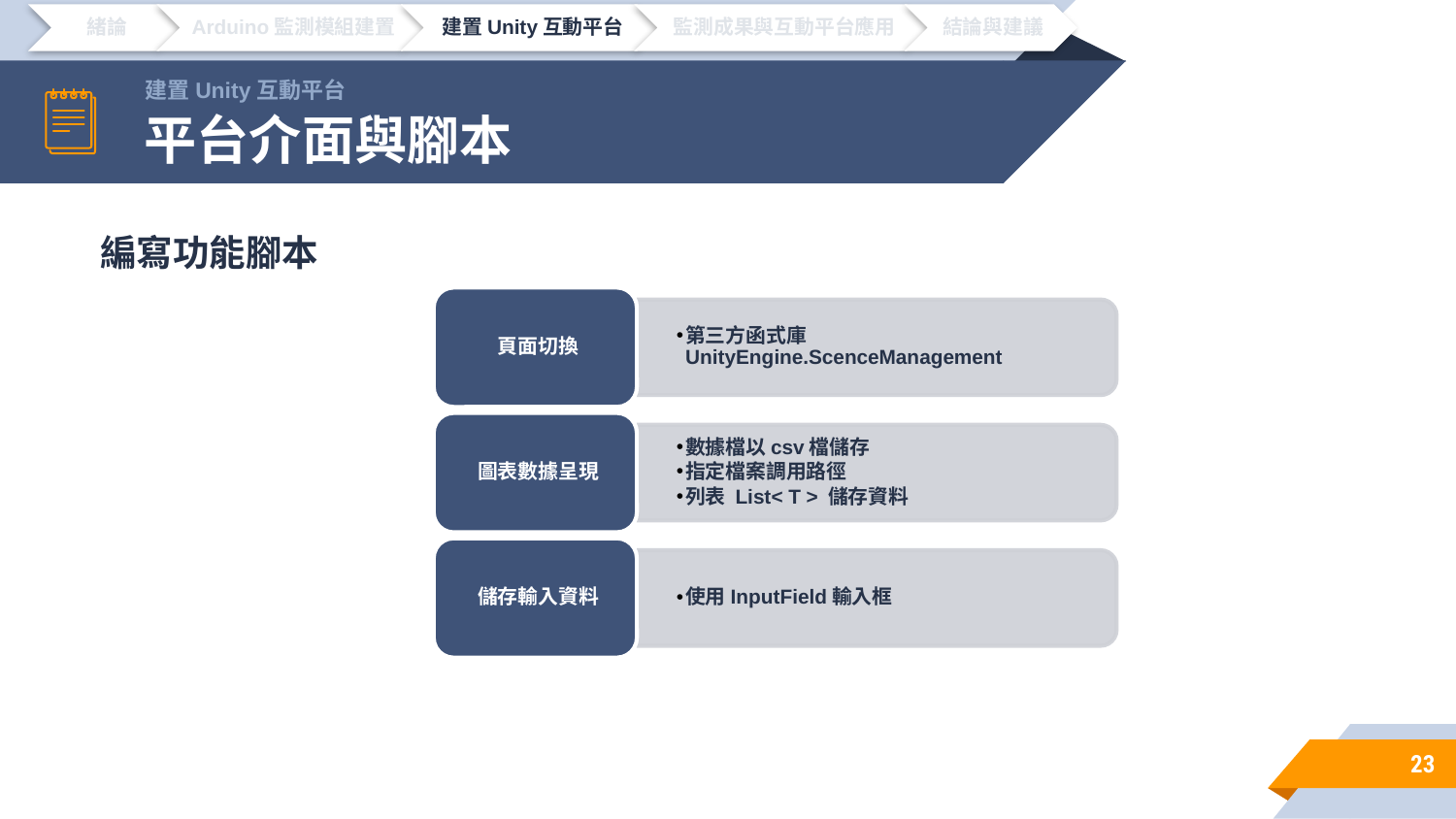

緒論
Arduino監測模組建置
建置Unity互動平台
監測成果與互動平台應用
結論與建議
建置Unity互動平台

# 平台介面與腳本

編寫功能腳本
第三方函式庫UnityEngine.ScenceManagement
頁面切換
數據檔以csv檔儲存
指定檔案調用路徑
列表 List< T > 儲存資料
圖表數據呈現
使用InputField輸入框
儲存輸入資料
23